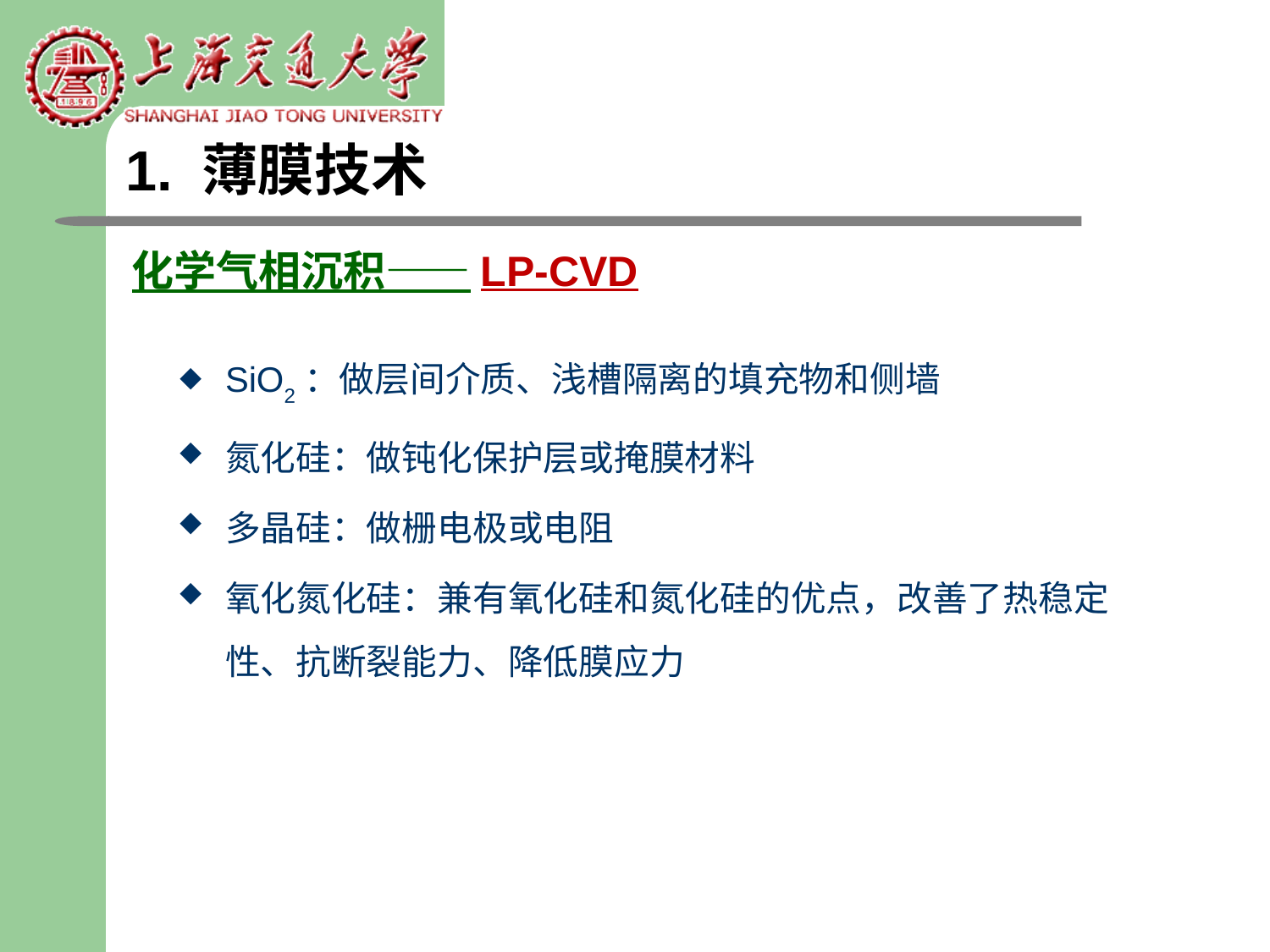

1. 薄膜技术
化学气相沉积——LP-CVD
SiO2：做层间介质、浅槽隔离的填充物和侧墙
氮化硅：做钝化保护层或掩膜材料
多晶硅：做栅电极或电阻
氧化氮化硅：兼有氧化硅和氮化硅的优点，改善了热稳定性、抗断裂能力、降低膜应力